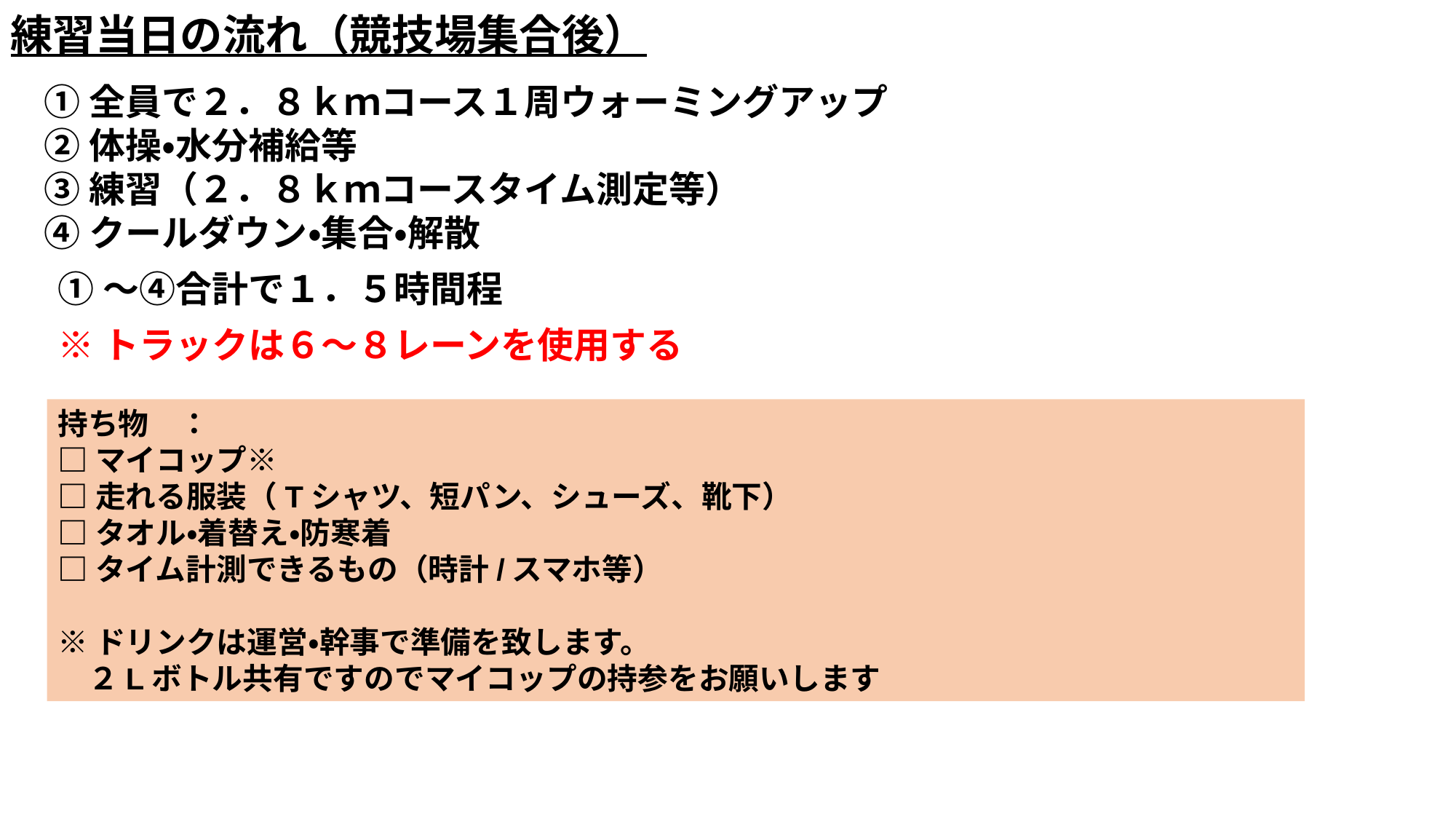

練習当日の流れ（競技場集合後）
①全員で２．８ｋｍコース１周ウォーミングアップ
②体操・水分補給等
③練習（２．８ｋｍコースタイム測定等）
④クールダウン・集合・解散
①～④合計で１．５時間程
※トラックは６～８レーンを使用する
持ち物　：
□マイコップ※
□走れる服装（Tシャツ、短パン、シューズ、靴下）
□タオル・着替え・防寒着
□タイム計測できるもの（時計/スマホ等）

※ドリンクは運営・幹事で準備を致します。
　２Lボトル共有ですのでマイコップの持参をお願いします